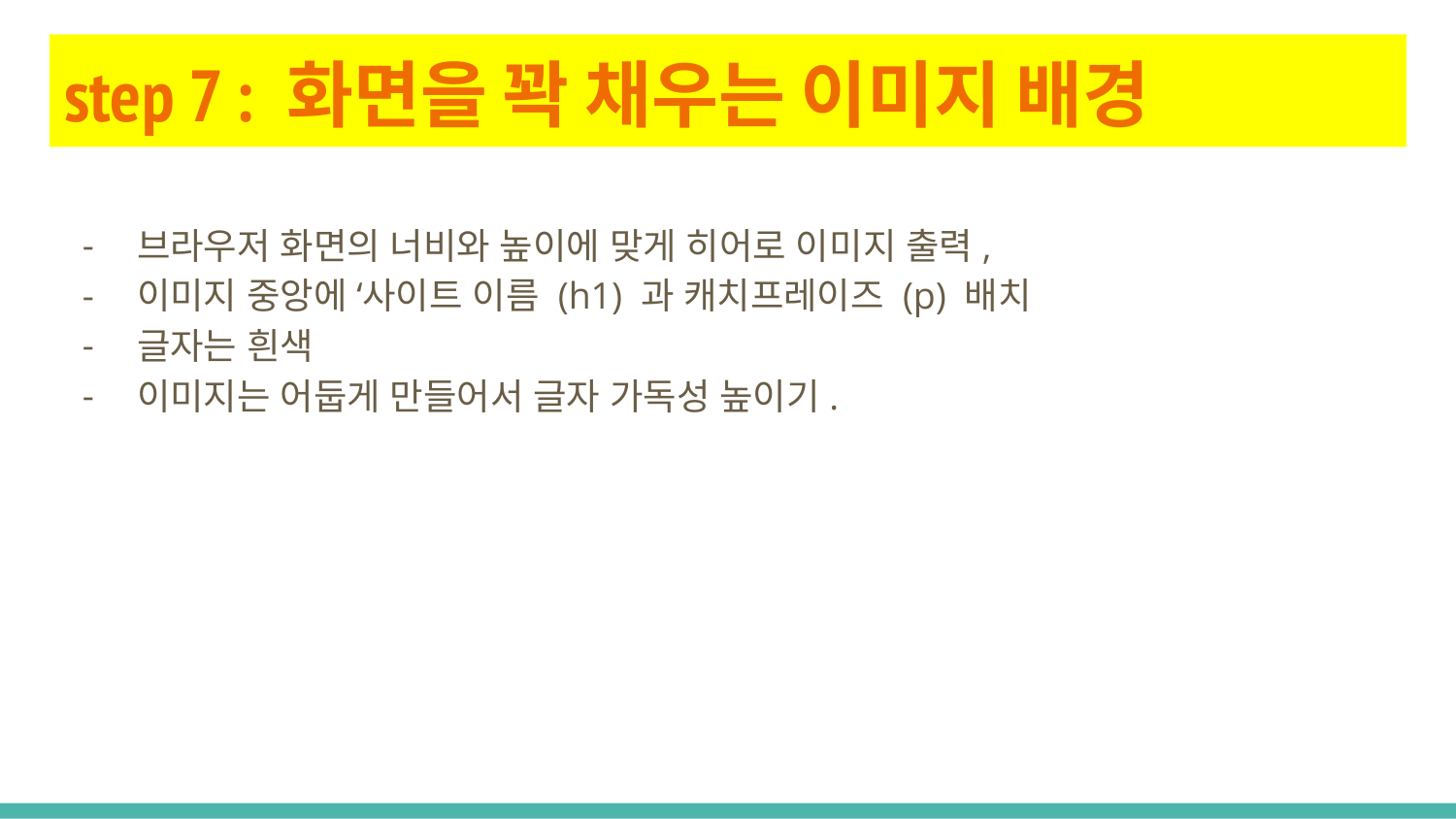

# step 7 : 화면을 꽉 채우는 이미지 배경
브라우저 화면의 너비와 높이에 맞게 히어로 이미지 출력,
이미지 중앙에 ‘사이트 이름 (h1) 과 캐치프레이즈 (p) 배치
글자는 흰색
이미지는 어둡게 만들어서 글자 가독성 높이기.